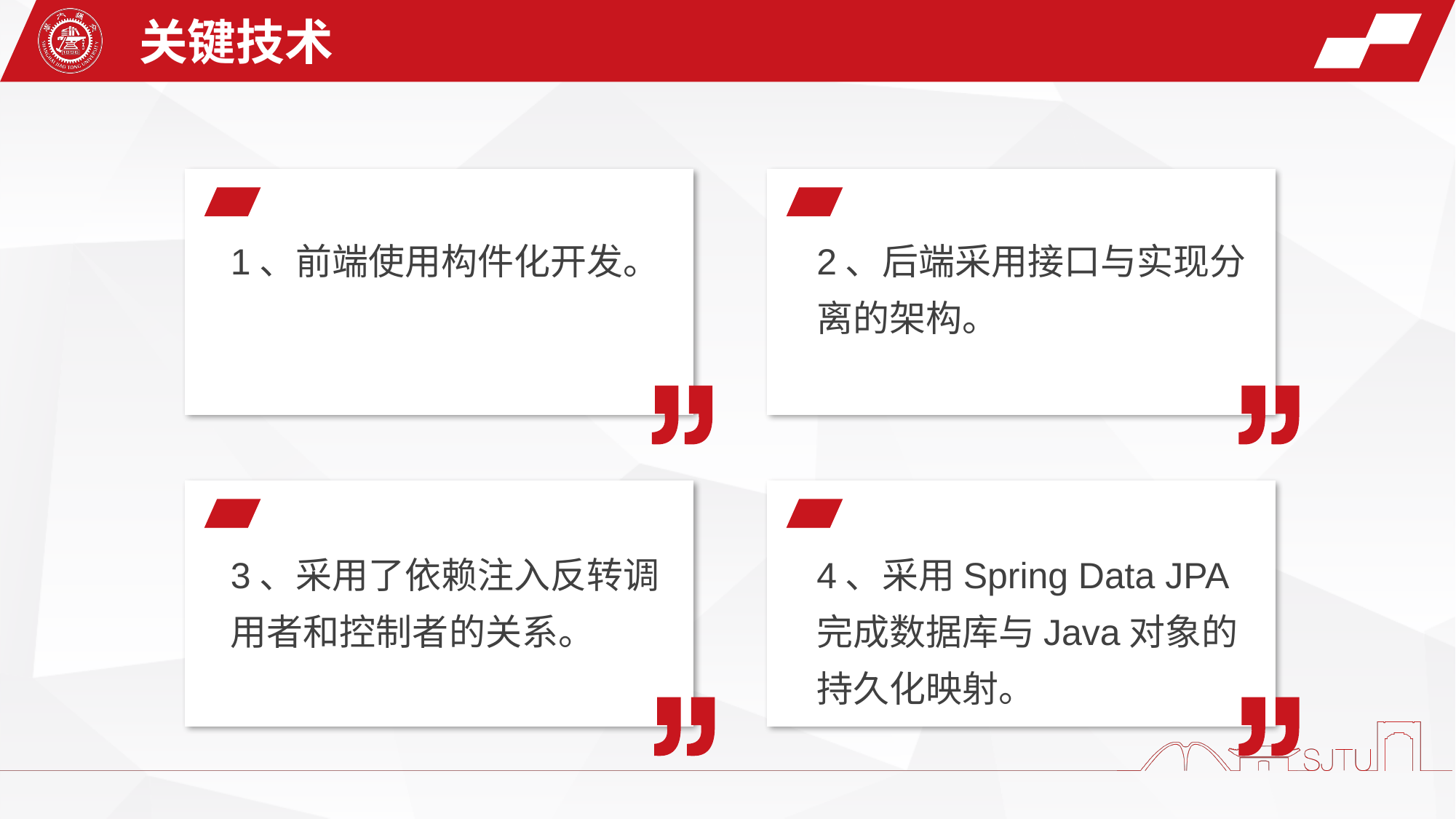

关键技术

2、后端采用接口与实现分离的架构。
1、前端使用构件化开发。

3、采用了依赖注入反转调用者和控制者的关系。
4、采用Spring Data JPA完成数据库与Java对象的持久化映射。